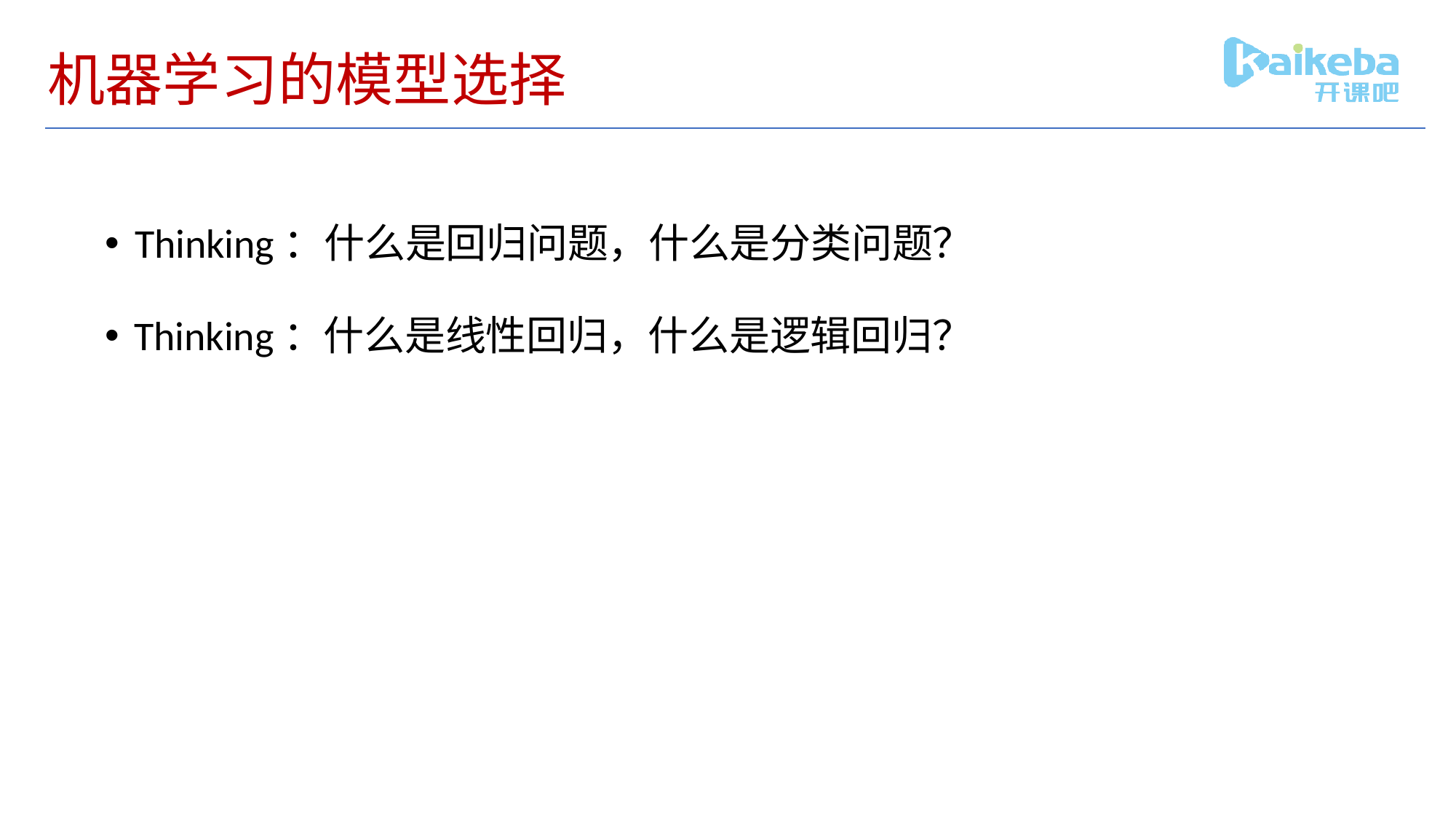

# 机器学习的模型选择
Thinking：什么是回归问题，什么是分类问题？

Thinking：什么是线性回归，什么是逻辑回归？